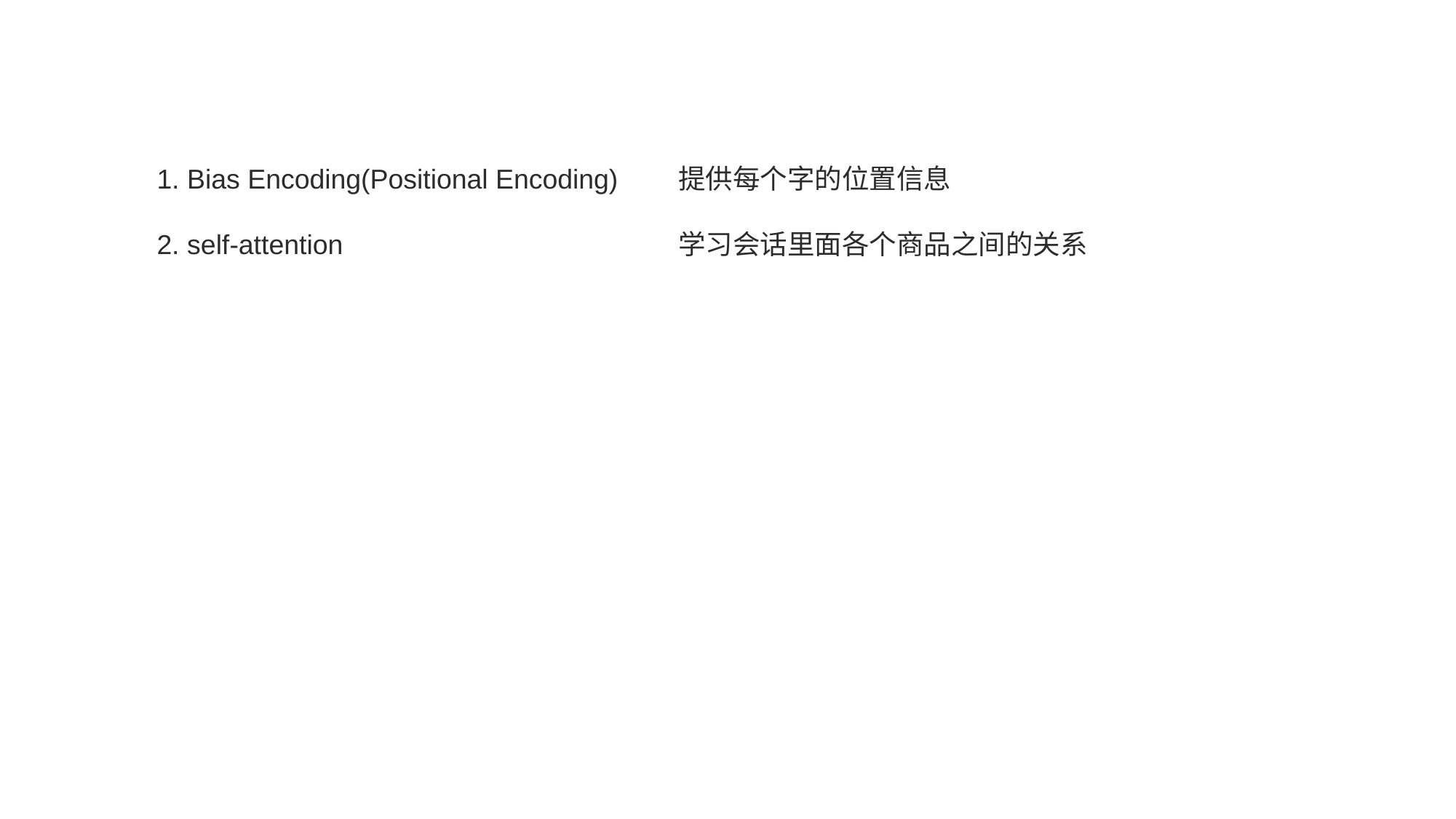

1. Bias Encoding(Positional Encoding)       提供每个字的位置信息

2. self-attention                                           学习会话里面各个商品之间的关系